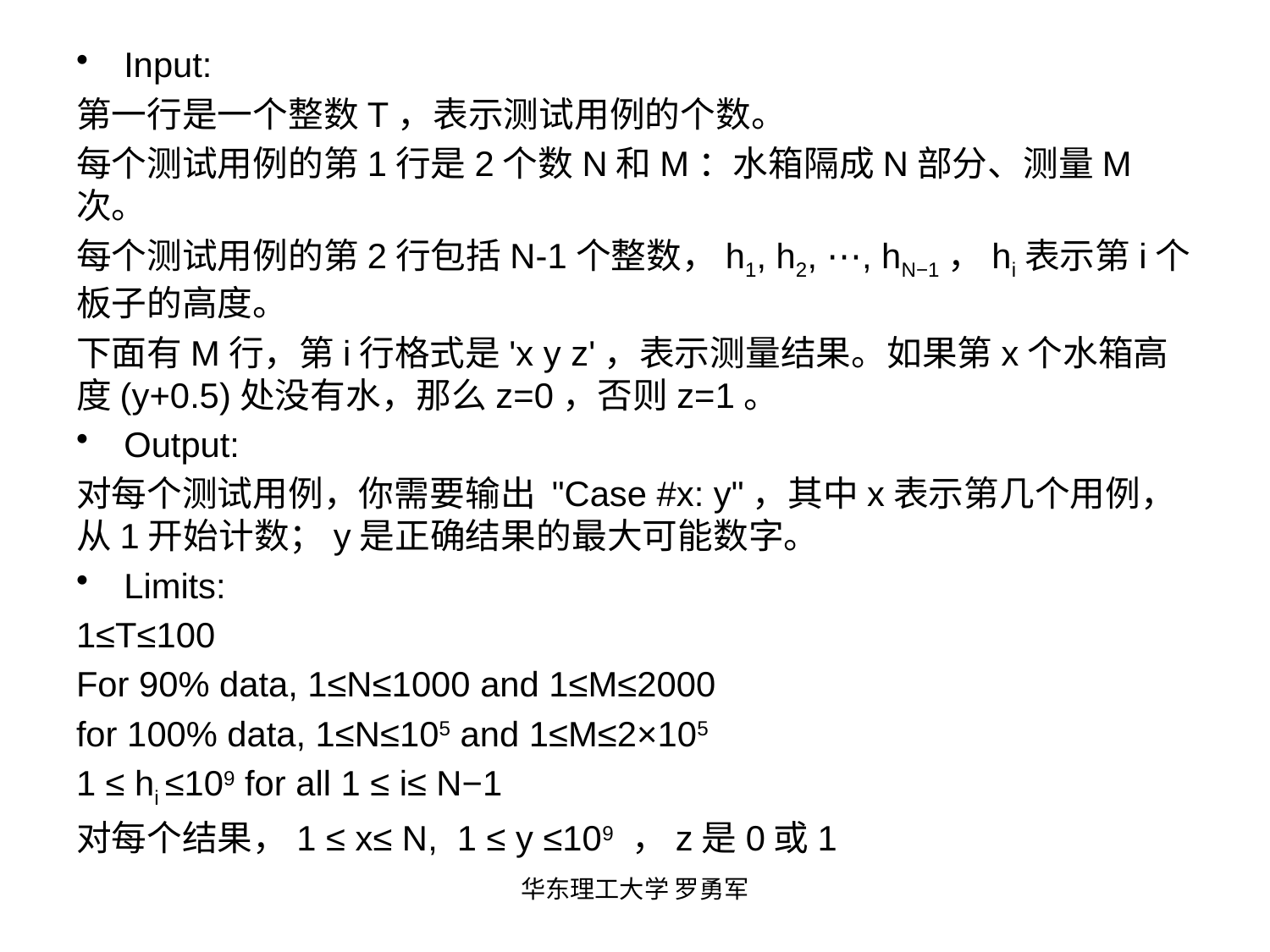

Input:
第一行是一个整数T，表示测试用例的个数。
每个测试用例的第1行是2个数N和M：水箱隔成N部分、测量M次。
每个测试用例的第2行包括N-1个整数，h1, h2, ⋯, hN−1，hi表示第i个板子的高度。
下面有M行，第i行格式是'x y z'，表示测量结果。如果第x个水箱高度(y+0.5)处没有水，那么z=0，否则z=1。
Output:
对每个测试用例，你需要输出 "Case #x: y"，其中x表示第几个用例，从1开始计数；y是正确结果的最大可能数字。
Limits:
1≤T≤100
For 90% data, 1≤N≤1000 and 1≤M≤2000
for 100% data, 1≤N≤105 and 1≤M≤2×105
1 ≤ hi ≤109 for all 1 ≤ i≤ N−1
对每个结果，1 ≤ x≤ N,  1 ≤ y ≤109 ，z是0或1

华东理工大学 罗勇军